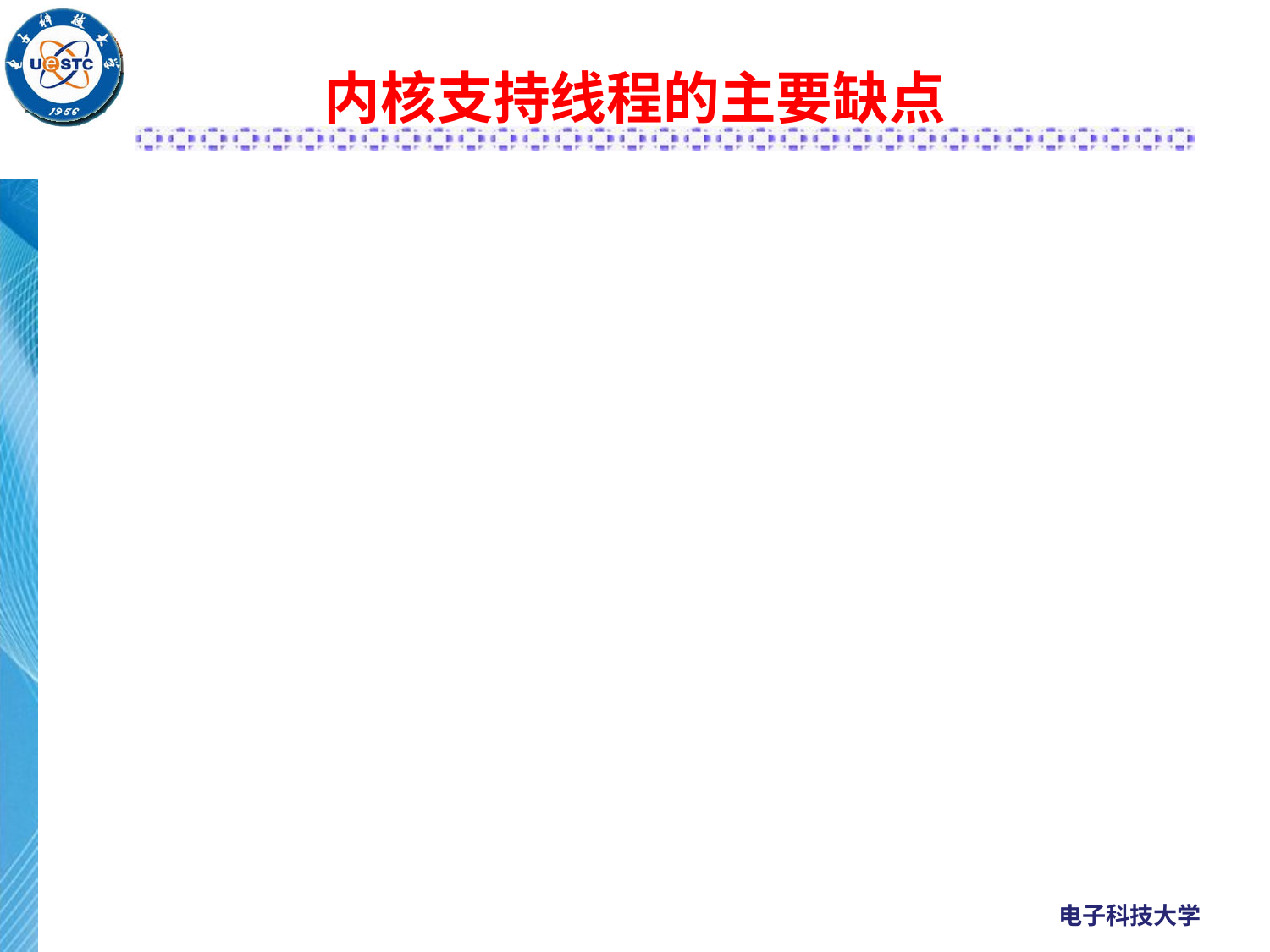

# 内核支持线程的主要缺点
对于线程切换而言，其模式切换的开销较大
      在同一个进程中，从一个线程切换到另一个线程时，需要从用户态转到内核态再转到用户态进行，这是因为用户进程的线程在用户态运行，而线程调度和管理是在内核实现的，系统开销较大。